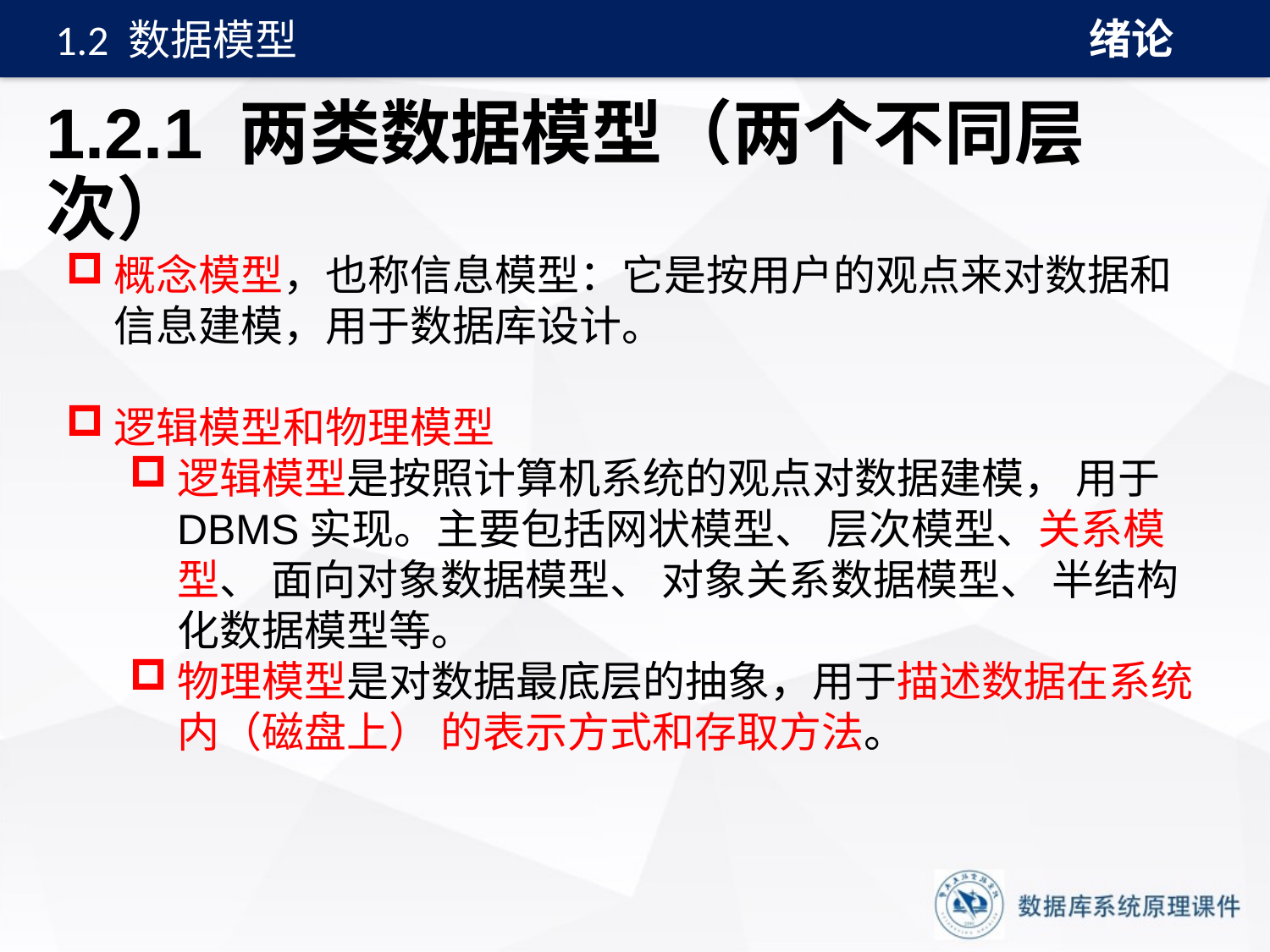

绪论
1.2 数据模型
# 1.2.1 两类数据模型（两个不同层次）
概念模型，也称信息模型：它是按用户的观点来对数据和信息建模，用于数据库设计。

逻辑模型和物理模型
逻辑模型是按照计算机系统的观点对数据建模， 用于DBMS实现。主要包括网状模型、 层次模型、关系模型、 面向对象数据模型、 对象关系数据模型、 半结构化数据模型等。
物理模型是对数据最底层的抽象，用于描述数据在系统内（磁盘上） 的表示方式和存取方法。